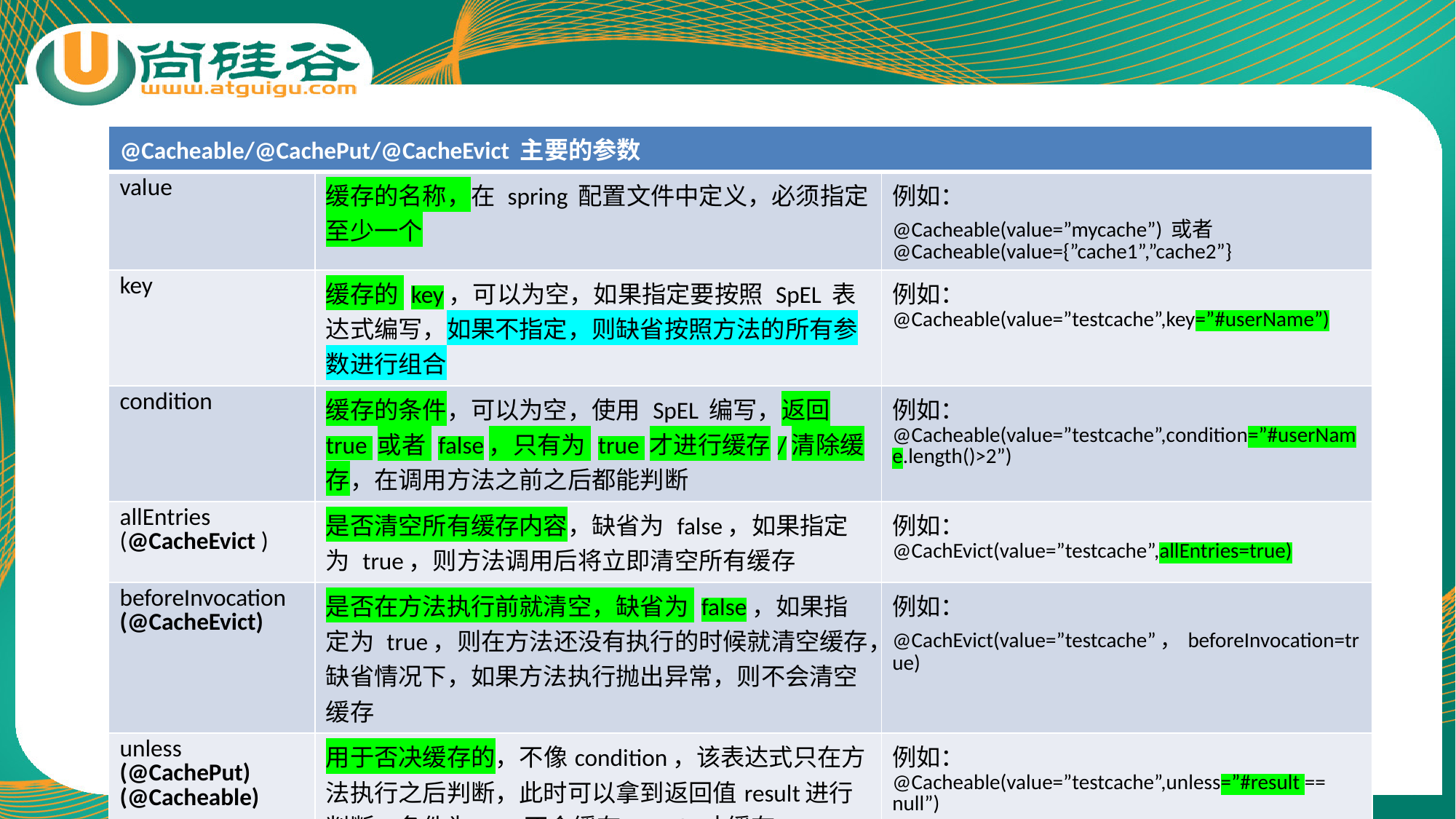

| @Cacheable/@CachePut/@CacheEvict 主要的参数 |  |  |
| --- | --- | --- |
| value | 缓存的名称，在 spring 配置文件中定义，必须指定至少一个 | 例如： @Cacheable(value=”mycache”) 或者  @Cacheable(value={”cache1”,”cache2”} |
| key | 缓存的 key，可以为空，如果指定要按照 SpEL 表达式编写，如果不指定，则缺省按照方法的所有参数进行组合 | 例如： @Cacheable(value=”testcache”,key=”#userName”) |
| condition | 缓存的条件，可以为空，使用 SpEL 编写，返回 true 或者 false，只有为 true 才进行缓存/清除缓存，在调用方法之前之后都能判断 | 例如： @Cacheable(value=”testcache”,condition=”#userName.length()>2”) |
| allEntries (@CacheEvict ) | 是否清空所有缓存内容，缺省为 false，如果指定为 true，则方法调用后将立即清空所有缓存 | 例如： @CachEvict(value=”testcache”,allEntries=true) |
| beforeInvocation (@CacheEvict) | 是否在方法执行前就清空，缺省为 false，如果指定为 true，则在方法还没有执行的时候就清空缓存，缺省情况下，如果方法执行抛出异常，则不会清空缓存 | 例如： @CachEvict(value=”testcache”，beforeInvocation=true) |
| unless (@CachePut) (@Cacheable) | 用于否决缓存的，不像condition，该表达式只在方法执行之后判断，此时可以拿到返回值result进行判断。条件为true不会缓存，fasle才缓存 | 例如： @Cacheable(value=”testcache”,unless=”#result == null”) |